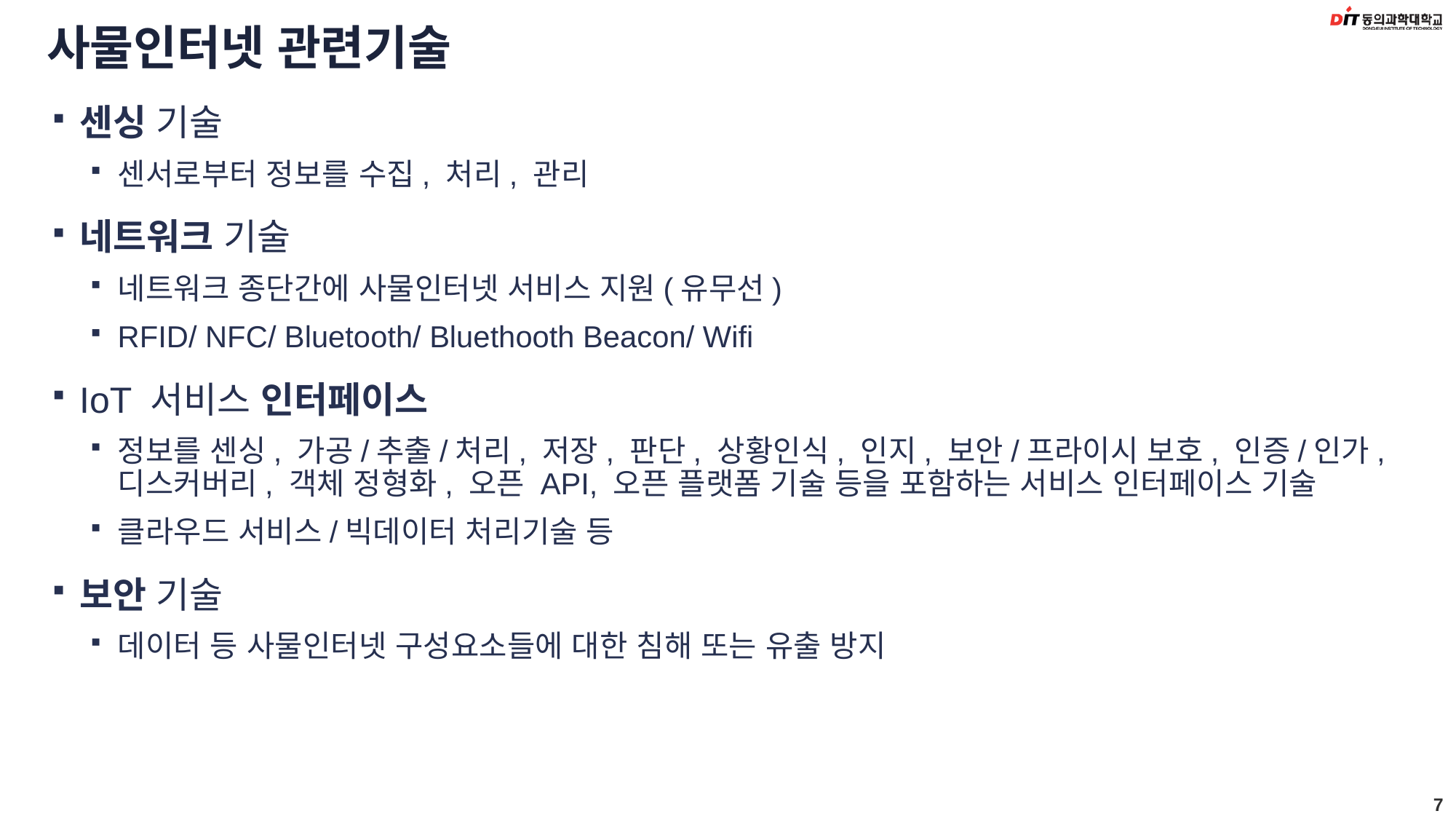

# 사물인터넷 관련기술
센싱 기술
센서로부터 정보를 수집, 처리, 관리
네트워크 기술
네트워크 종단간에 사물인터넷 서비스 지원(유무선)
RFID/ NFC/ Bluetooth/ Bluethooth Beacon/ Wifi
IoT 서비스 인터페이스
정보를 센싱, 가공/추출/처리, 저장, 판단, 상황인식, 인지, 보안/프라이시 보호, 인증/인가, 디스커버리, 객체 정형화, 오픈 API, 오픈 플랫폼 기술 등을 포함하는 서비스 인터페이스 기술
클라우드 서비스/빅데이터 처리기술 등
보안 기술
데이터 등 사물인터넷 구성요소들에 대한 침해 또는 유출 방지

7